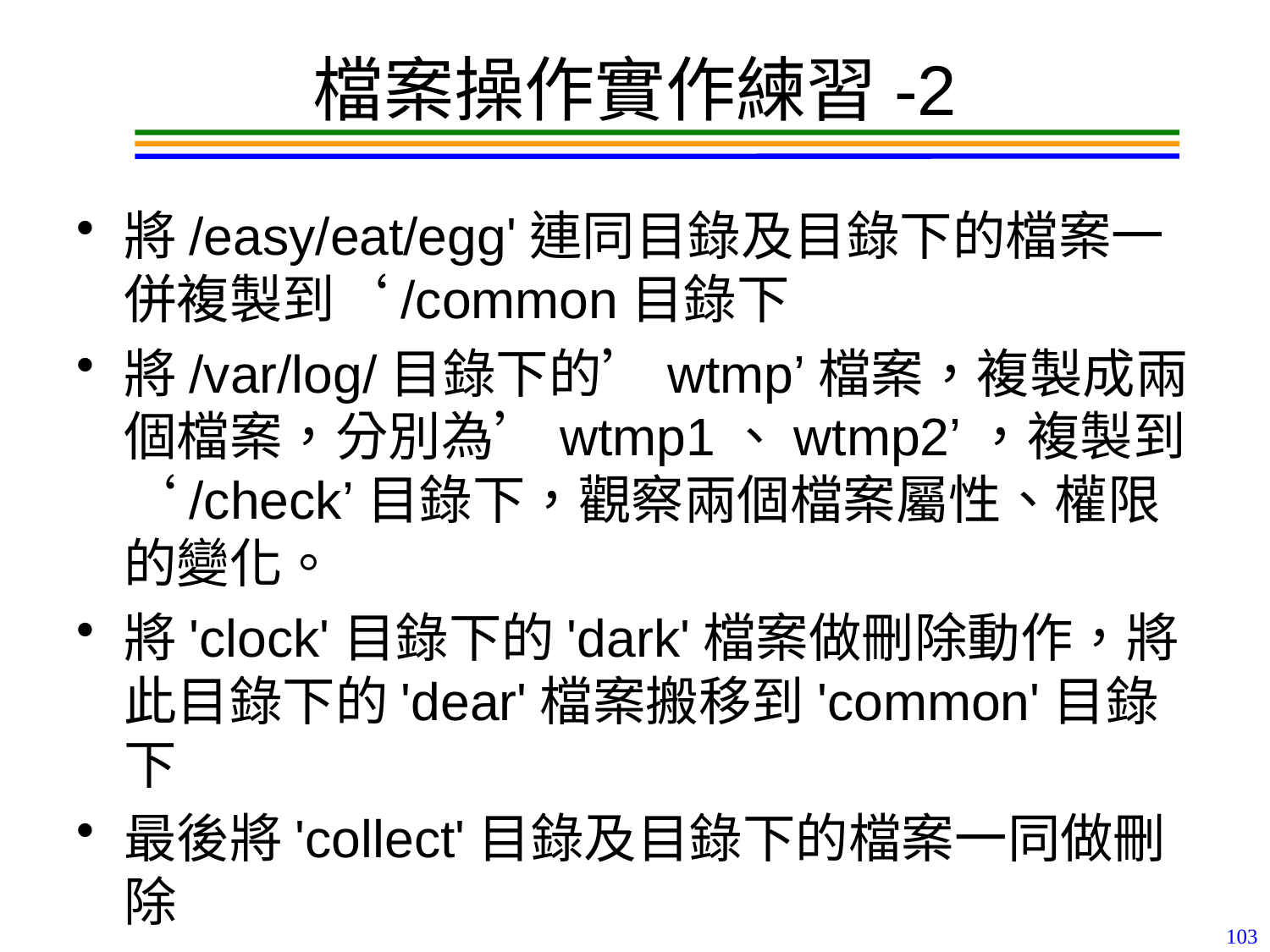

# 檔案操作實作練習-2
將/easy/eat/egg'連同目錄及目錄下的檔案一併複製到‘/common目錄下
將/var/log/目錄下的’wtmp’檔案，複製成兩個檔案，分別為’wtmp1、wtmp2’，複製到‘/check’目錄下，觀察兩個檔案屬性、權限的變化。
將'clock'目錄下的'dark'檔案做刪除動作，將此目錄下的'dear'檔案搬移到'common'目錄下
最後將'collect'目錄及目錄下的檔案一同做刪除
103